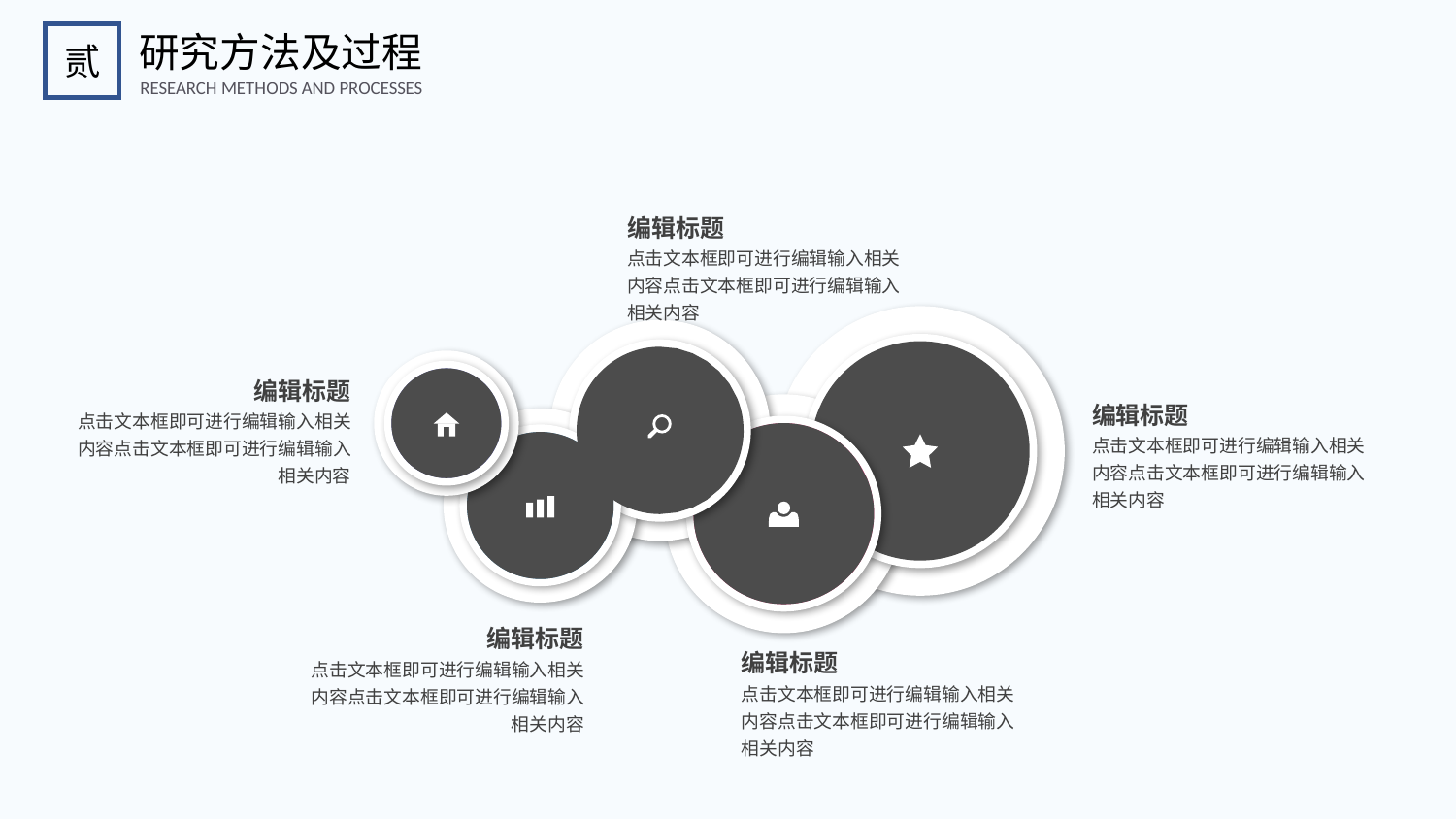

研究方法及过程
RESEARCH METHODS AND PROCESSES
贰
编辑标题
点击文本框即可进行编辑输入相关内容点击文本框即可进行编辑输入相关内容

编辑标题
编辑标题

点击文本框即可进行编辑输入相关内容点击文本框即可进行编辑输入相关内容

点击文本框即可进行编辑输入相关内容点击文本框即可进行编辑输入相关内容

编辑标题
编辑标题
点击文本框即可进行编辑输入相关内容点击文本框即可进行编辑输入相关内容
点击文本框即可进行编辑输入相关内容点击文本框即可进行编辑输入相关内容